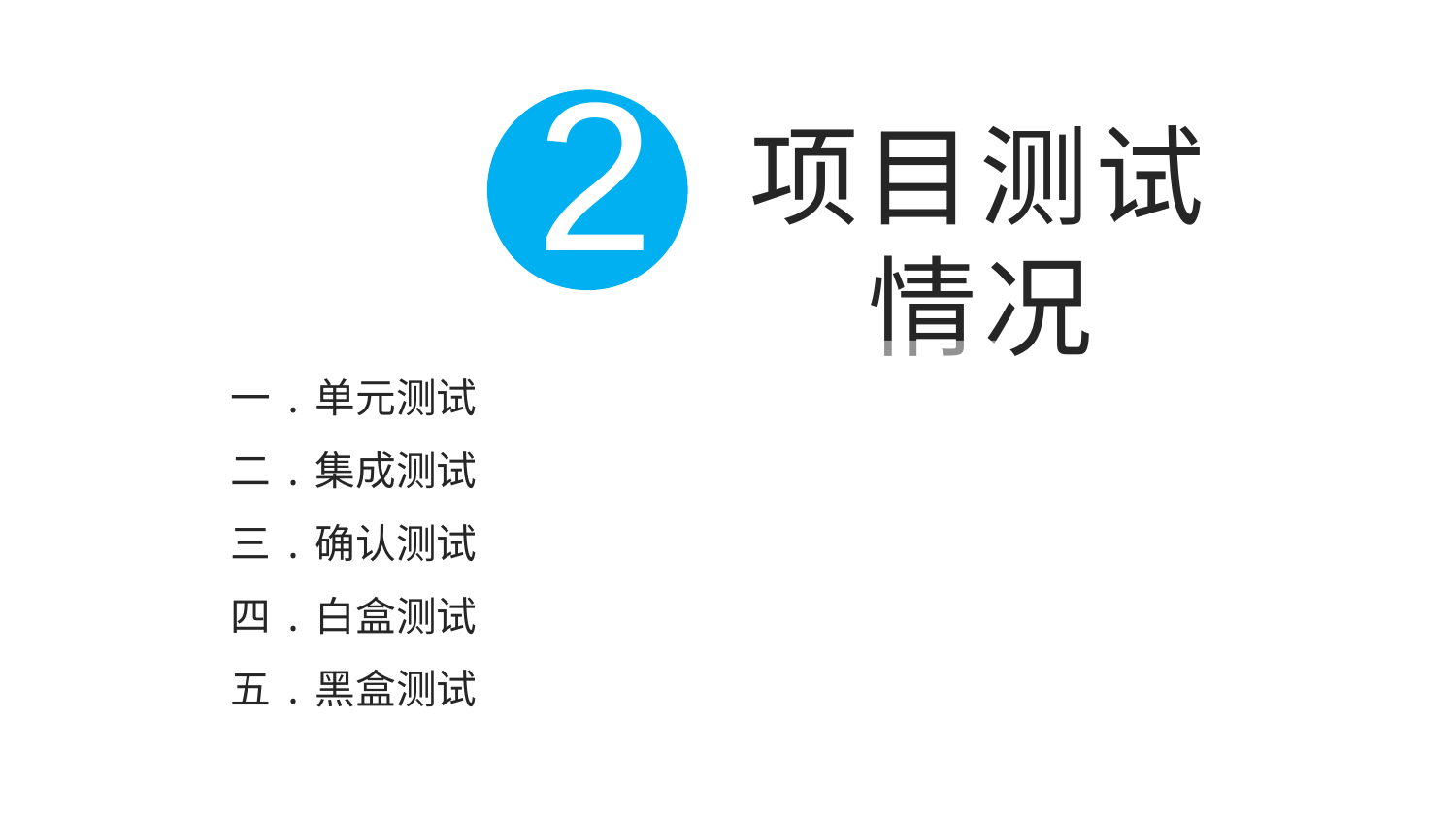

2

项目测试情况
一.单元测试
二.集成测试
三.确认测试
四.白盒测试
五.黑盒测试